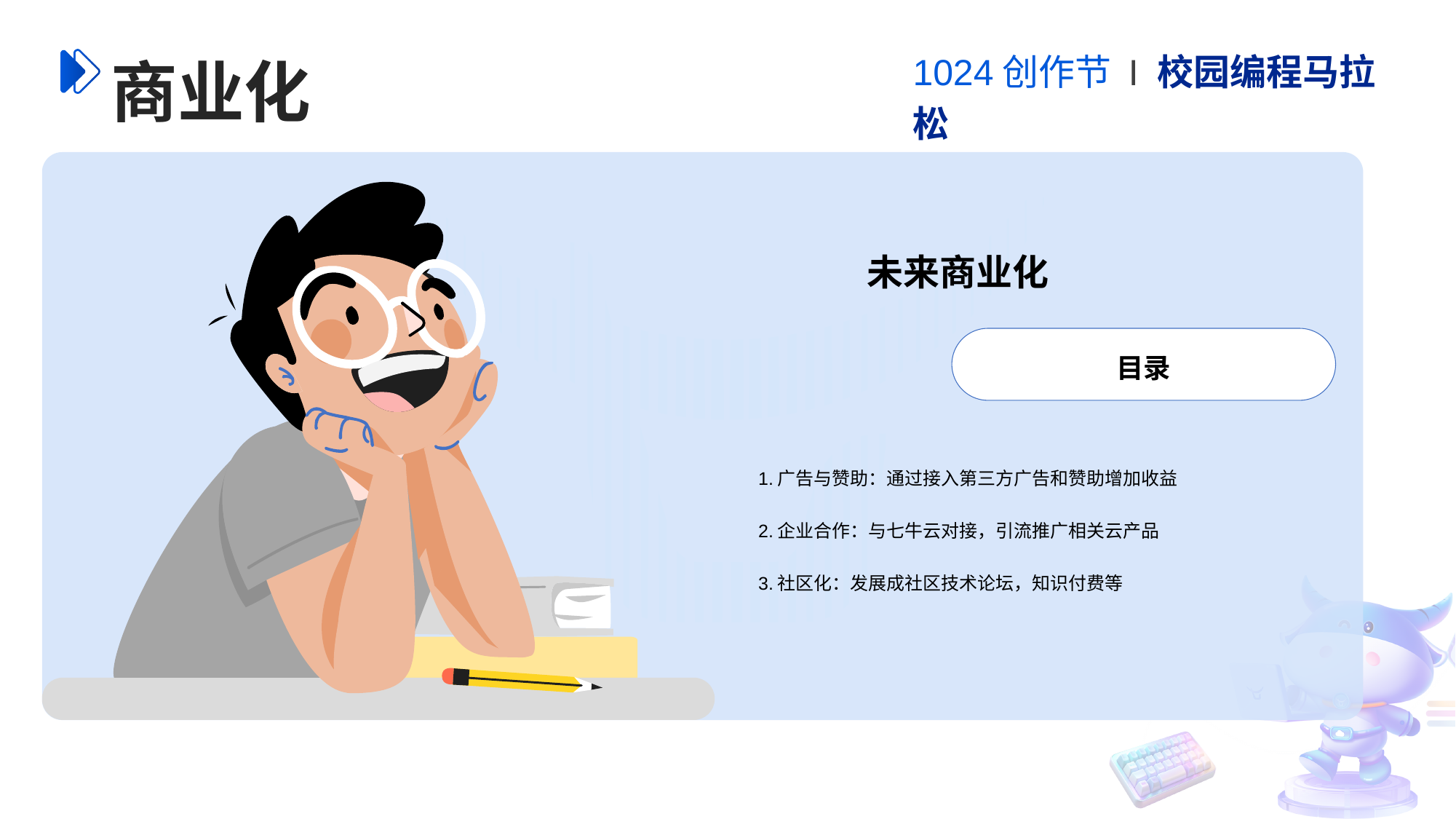

1024创作节 I 校园编程马拉松
商业化

未来商业化

目录
1.广告与赞助：通过接入第三方广告和赞助增加收益

2.企业合作：与七牛云对接，引流推广相关云产品

3.社区化：发展成社区技术论坛，知识付费等